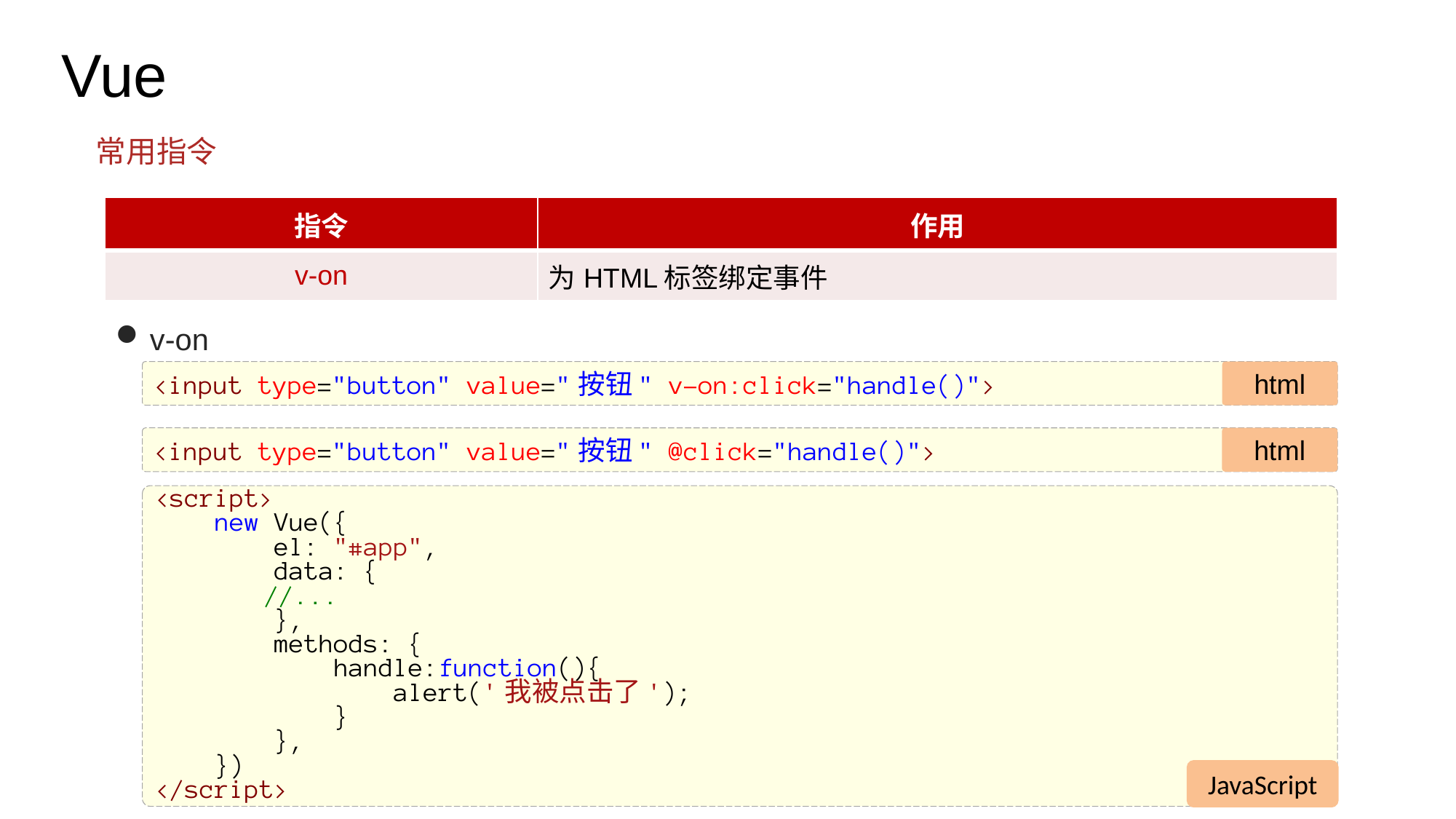

Vue
常用指令
| 指令 | 作用 |
| --- | --- |
| v-on | 为HTML标签绑定事件 |
v-on
html
<input type="button" value="按钮" v-on:click="handle()">
<input type="button" value="按钮" @click="handle()">
html
<script>
    new Vue({
        el: "#app",
        data: {
	//...
        },
        methods: {
            handle:function(){
                alert('我被点击了');
            }
        },
    })
</script>
JavaScript